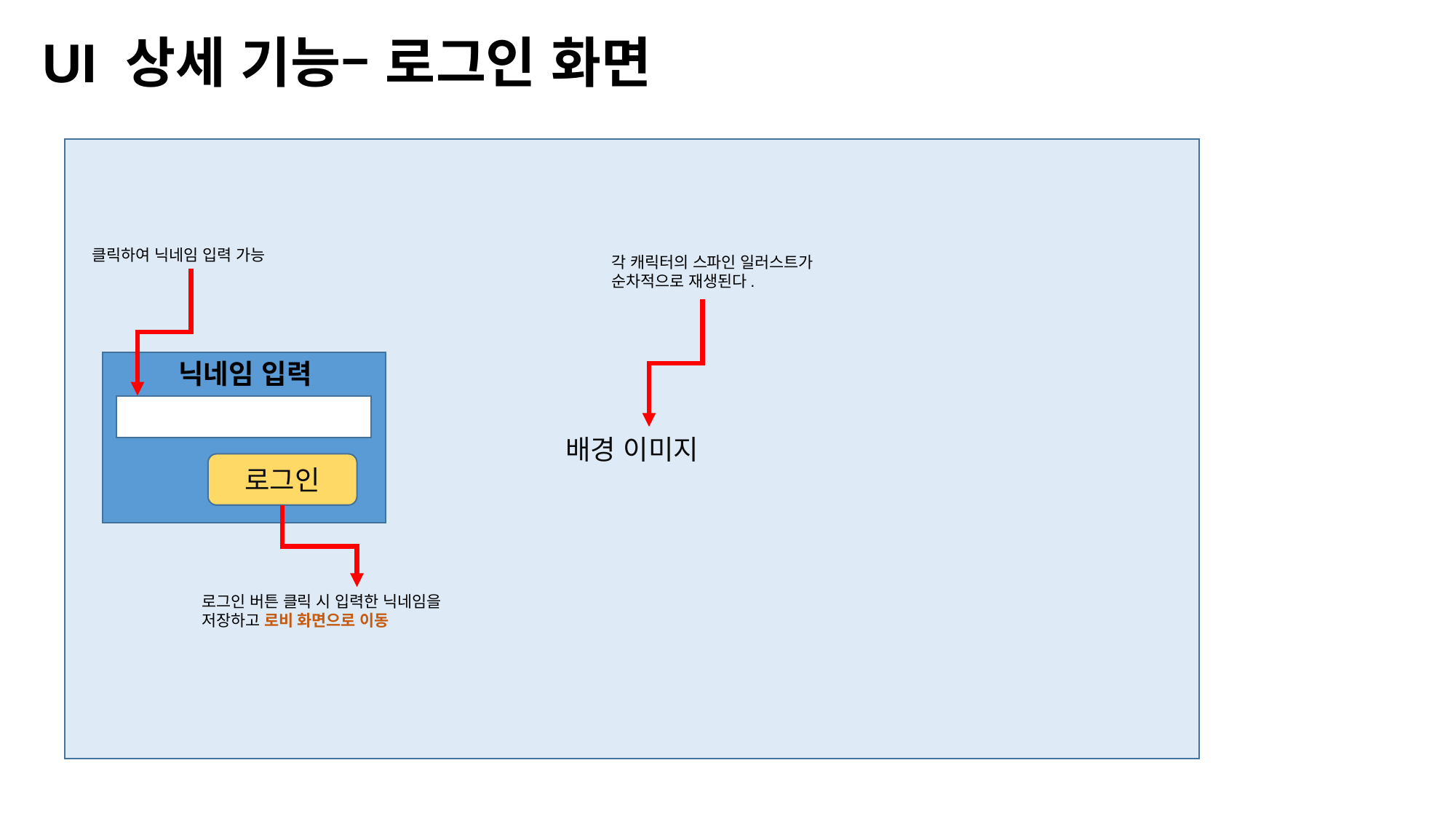

UI 상세 기능– 로그인 화면
배경 이미지
클릭하여 닉네임 입력 가능
각 캐릭터의 스파인 일러스트가
순차적으로 재생된다.
닉네임 입력

로그인
로그인 버튼 클릭 시 입력한 닉네임을
저장하고 로비 화면으로 이동